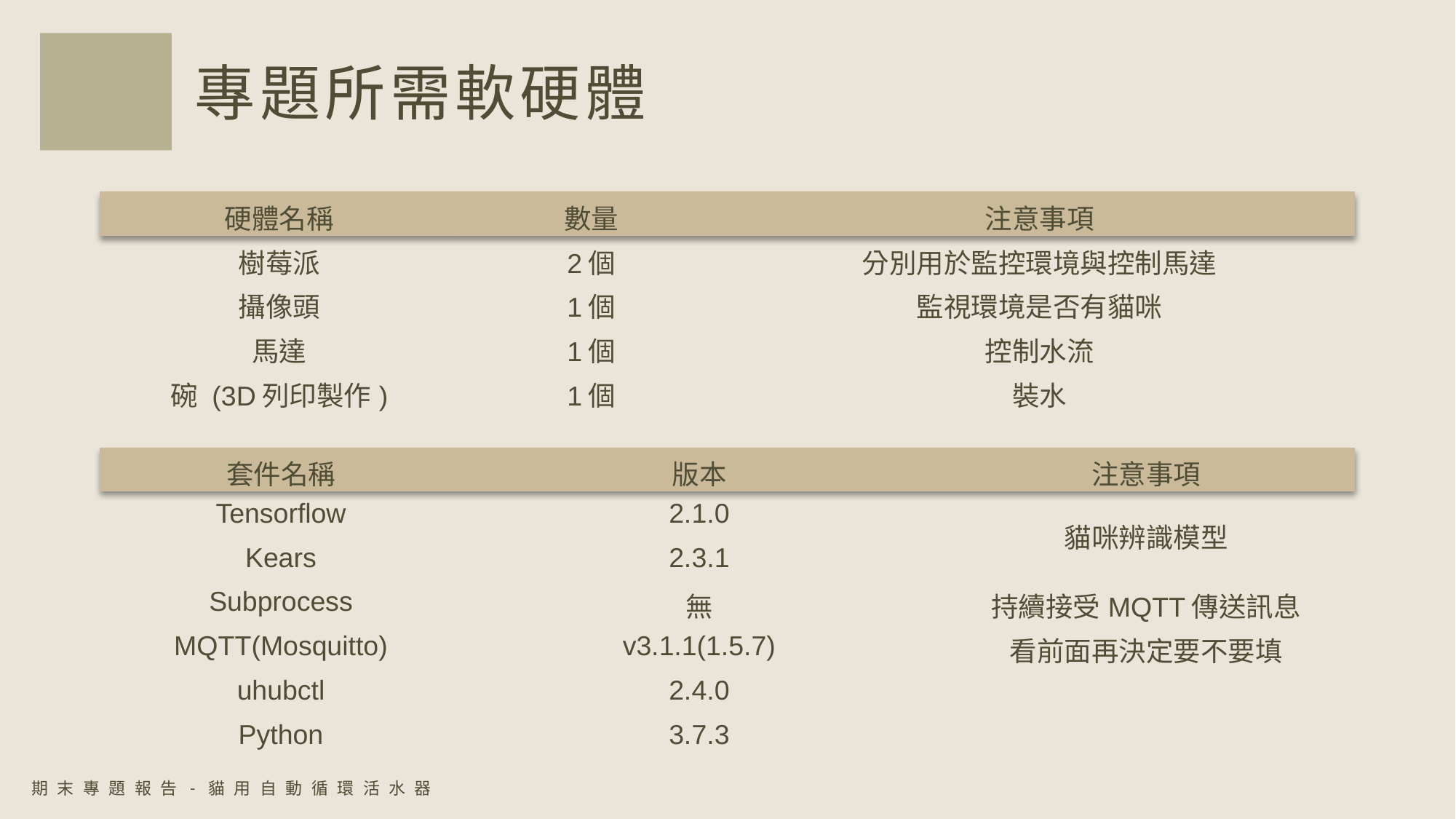

專題所需軟硬體
https://www.ypppt.com/
| 硬體名稱 | 數量 | 注意事項 |
| --- | --- | --- |
| 樹莓派 | 2個 | 分別用於監控環境與控制馬達 |
| 攝像頭 | 1個 | 監視環境是否有貓咪 |
| 馬達 | 1個 | 控制水流 |
| 碗 (3D列印製作) | 1個 | 裝水 |
| 套件名稱 | 版本 | 注意事項 |
| --- | --- | --- |
| Tensorflow | 2.1.0 | 貓咪辨識模型 |
| Kears | 2.3.1 |  |
| Subprocess | 無 | 持續接受MQTT傳送訊息 |
| MQTT(Mosquitto) | v3.1.1(1.5.7) | 看前面再決定要不要填 |
| uhubctl | 2.4.0 |  |
| Python | 3.7.3 |  |
期末專題報告-貓用自動循環活水器